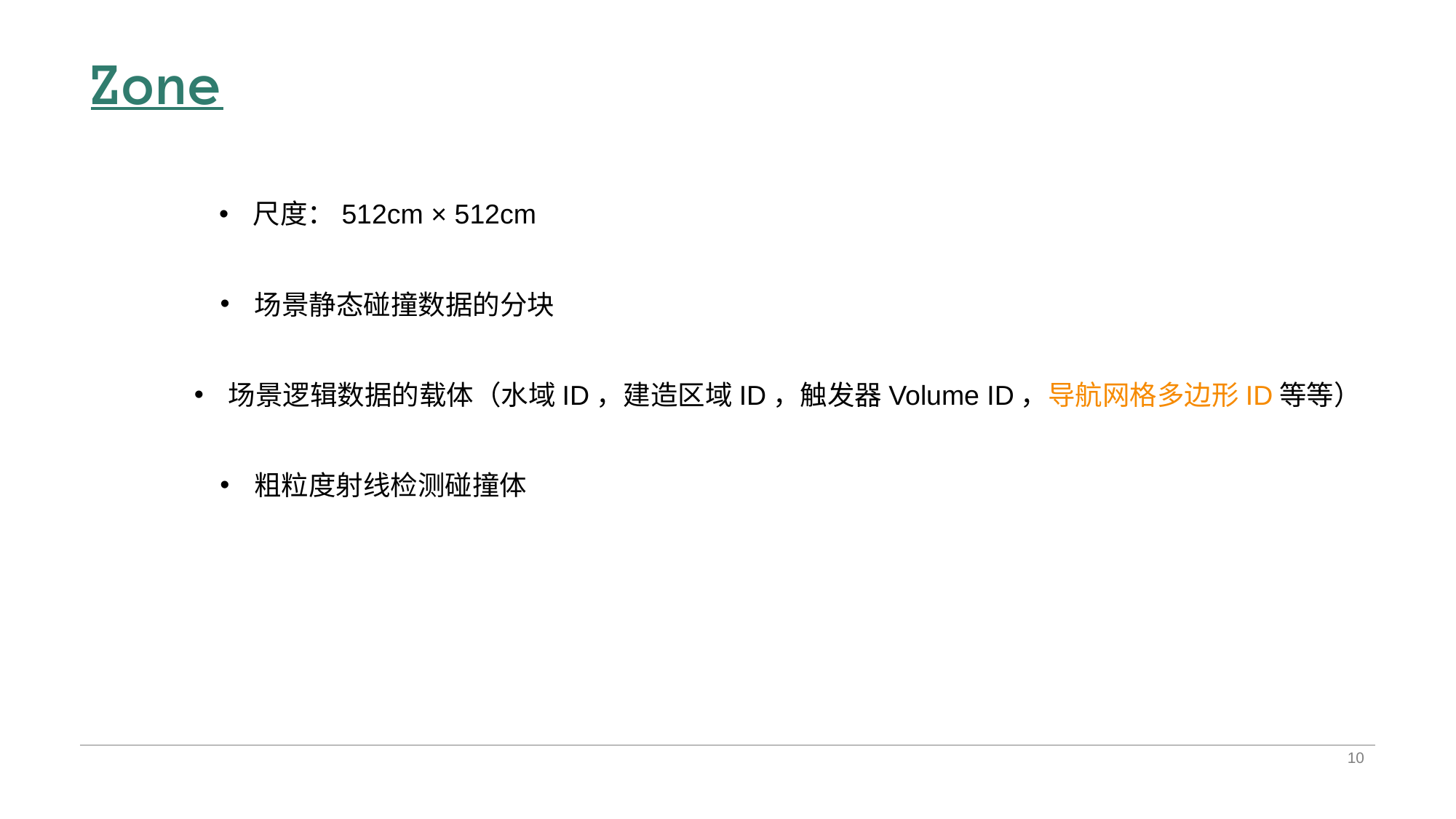

# Zone
尺度：512cm × 512cm
场景静态碰撞数据的分块
场景逻辑数据的载体（水域ID，建造区域ID，触发器Volume ID，导航网格多边形ID等等）
粗粒度射线检测碰撞体
10